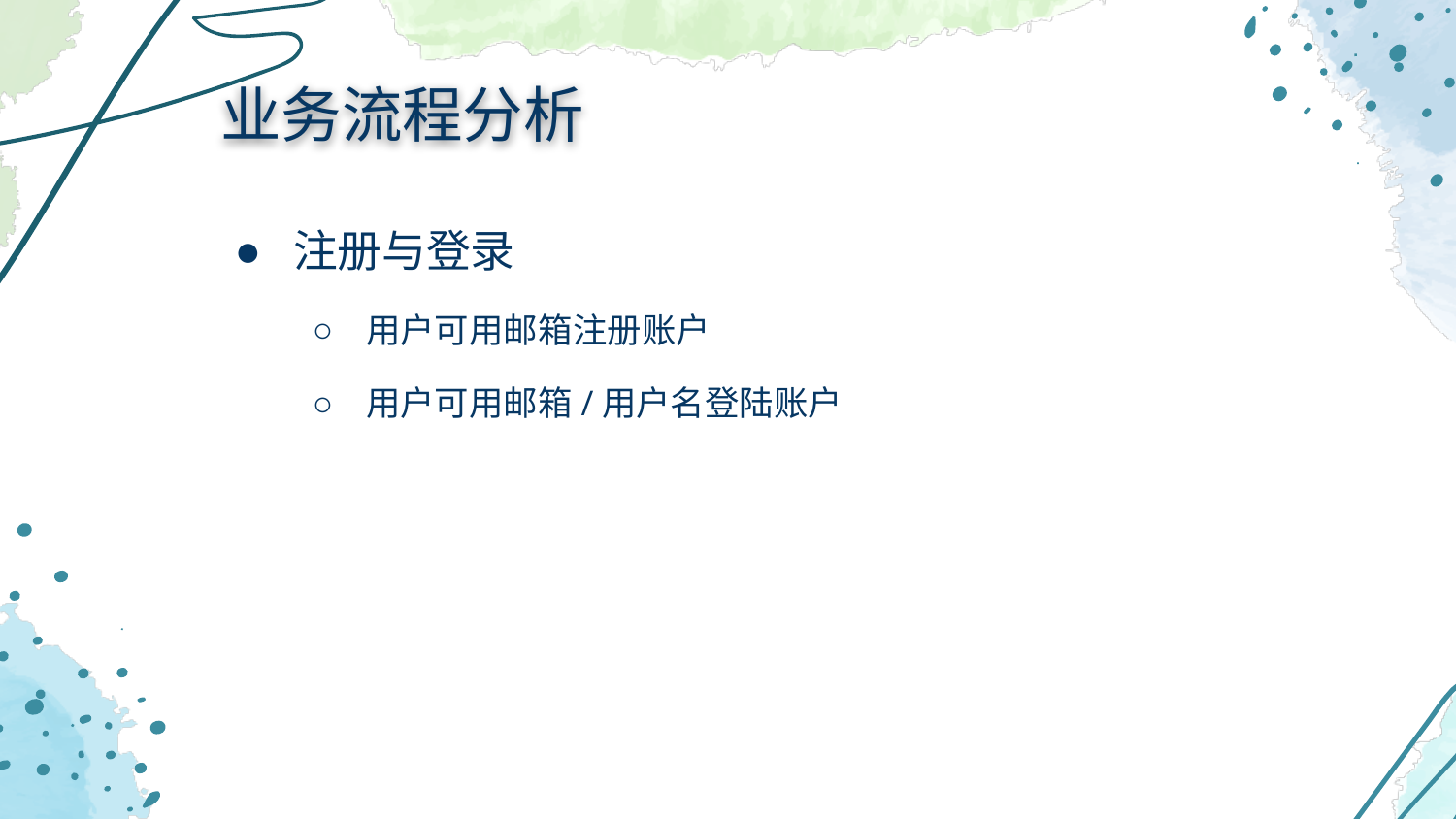

业务流程分析
注册与登录
用户可用邮箱注册账户
用户可用邮箱/用户名登陆账户